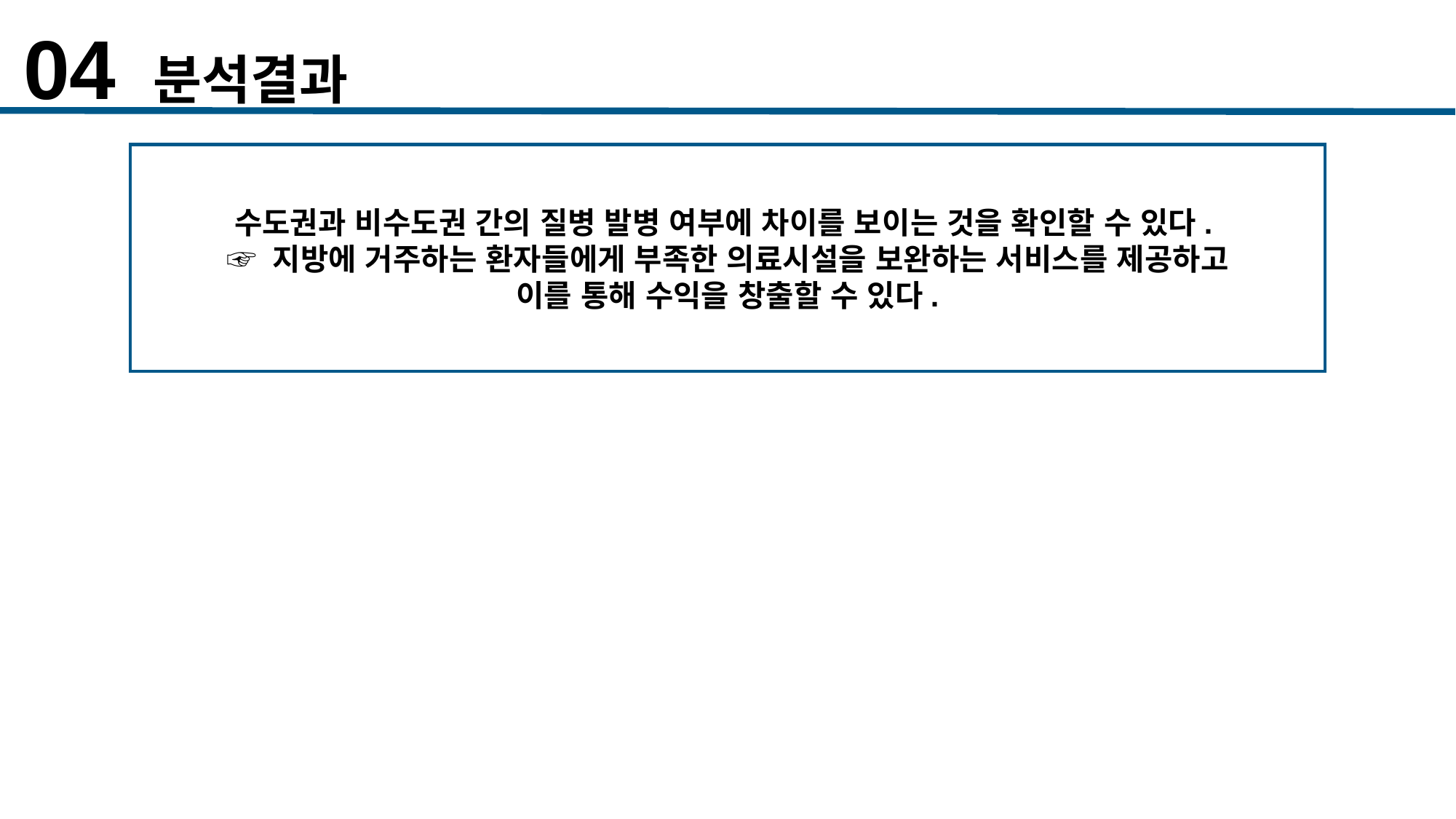

04 분석결과
수도권과 비수도권 간의 질병 발병 여부에 차이를 보이는 것을 확인할 수 있다.
☞ 지방에 거주하는 환자들에게 부족한 의료시설을 보완하는 서비스를 제공하고
이를 통해 수익을 창출할 수 있다.